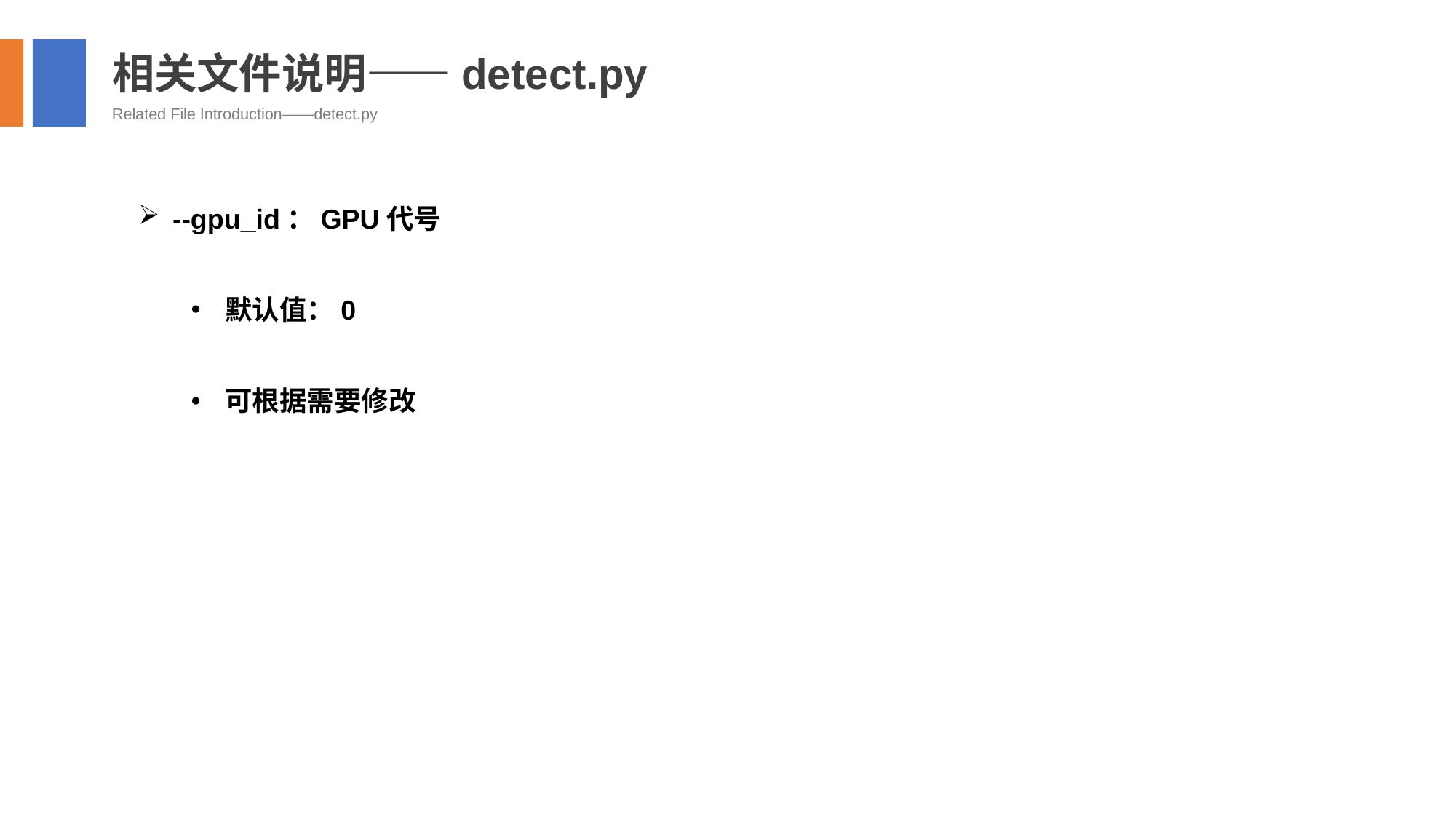

相关文件说明——detect.py
Related File Introduction——detect.py
--gpu_id：GPU代号
默认值：0
可根据需要修改